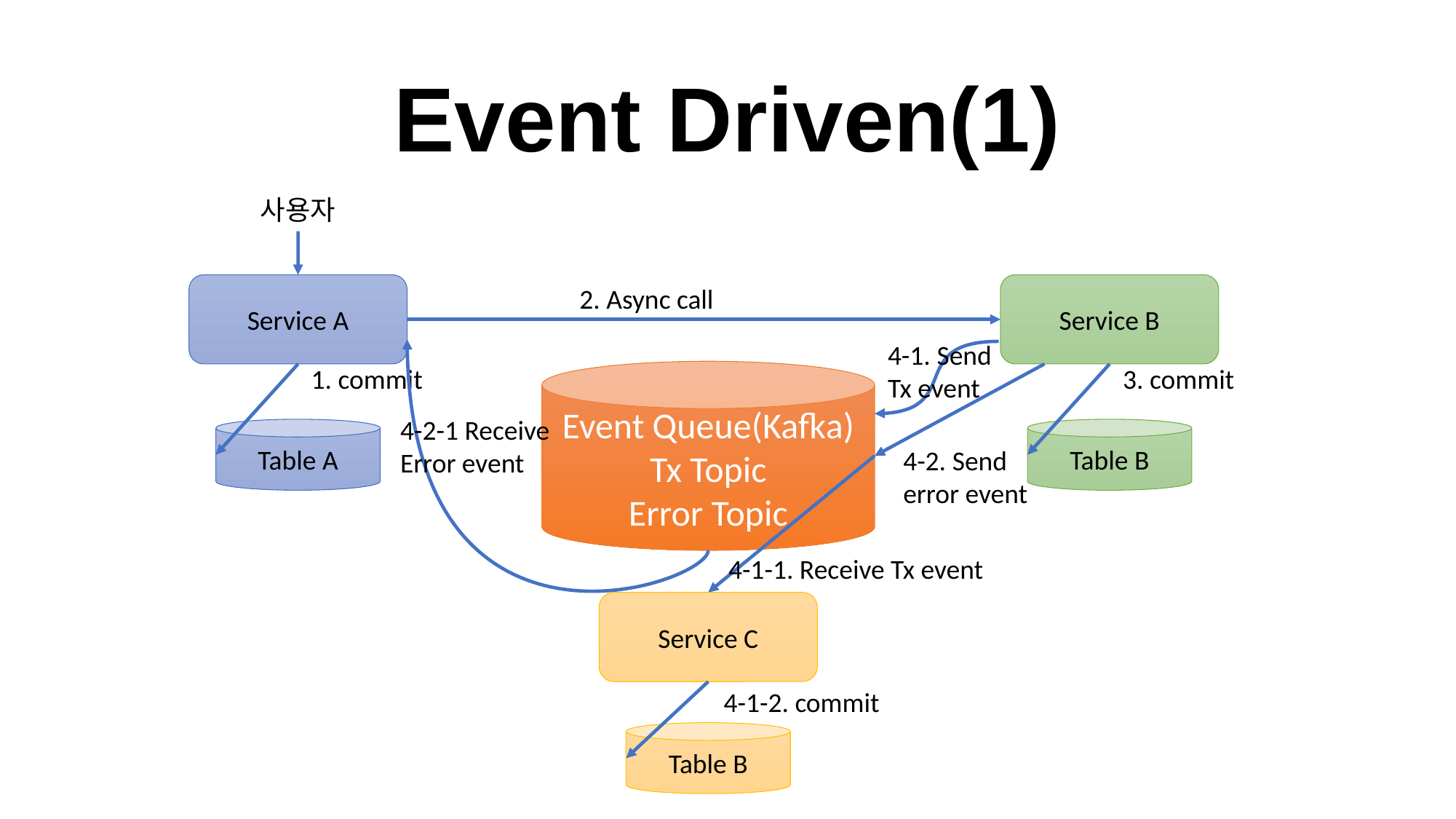

# Event Driven(1)
사용자
Service A
Service B
2. Async call
4-1. Send
Tx event
1. commit
3. commit
Event Queue(Kafka)
Tx Topic
Error Topic
4-2-1 Receive
Error event
Table A
Table B
4-2. Send
error event
4-1-1. Receive Tx event
Service C
4-1-2. commit
Table B